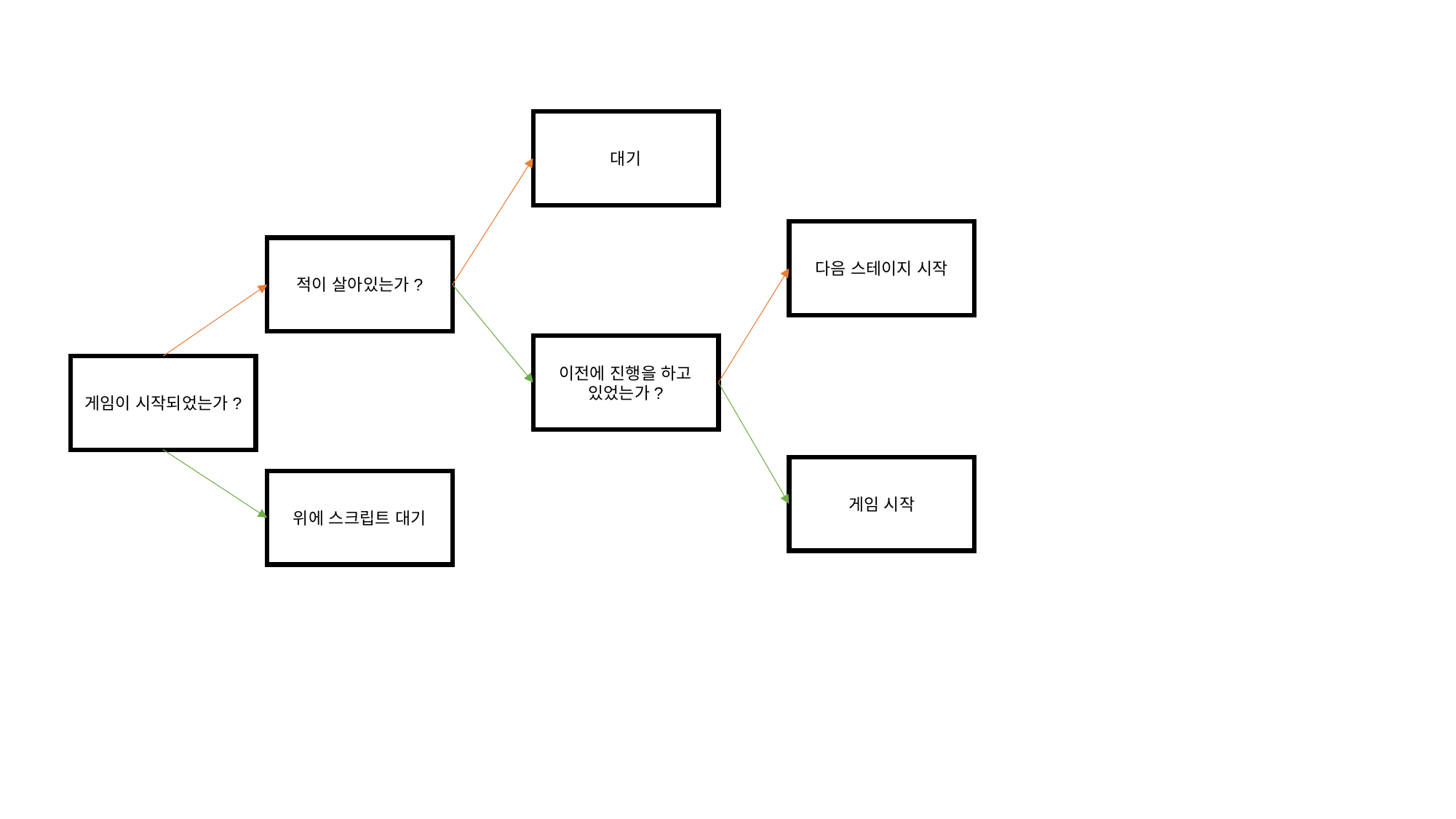

대기
다음 스테이지 시작
적이 살아있는가?
이전에 진행을 하고 있었는가?
게임이 시작되었는가?
게임 시작
위에 스크립트 대기